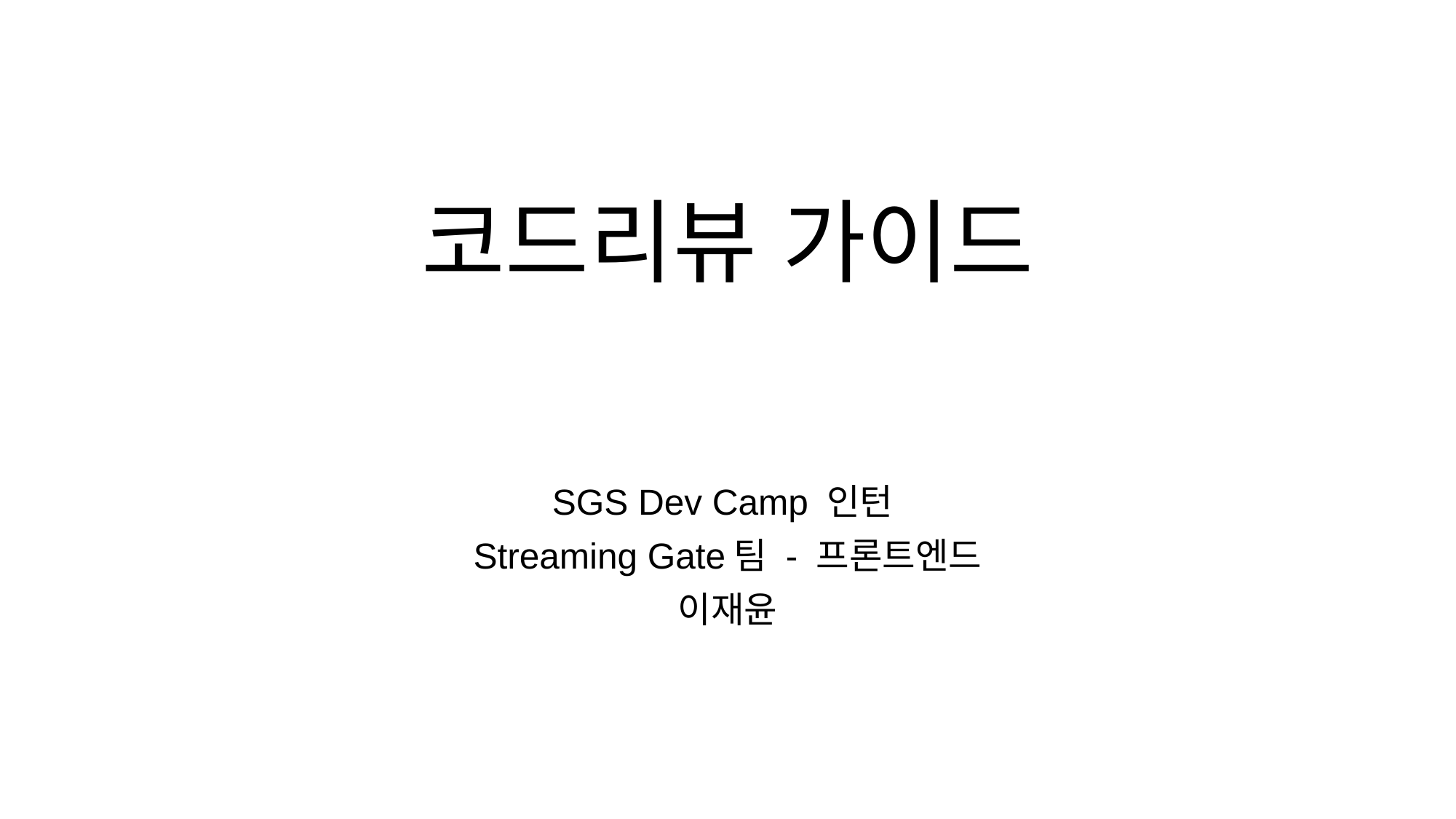

# 코드리뷰 가이드
SGS Dev Camp 인턴
Streaming Gate팀 - 프론트엔드
이재윤